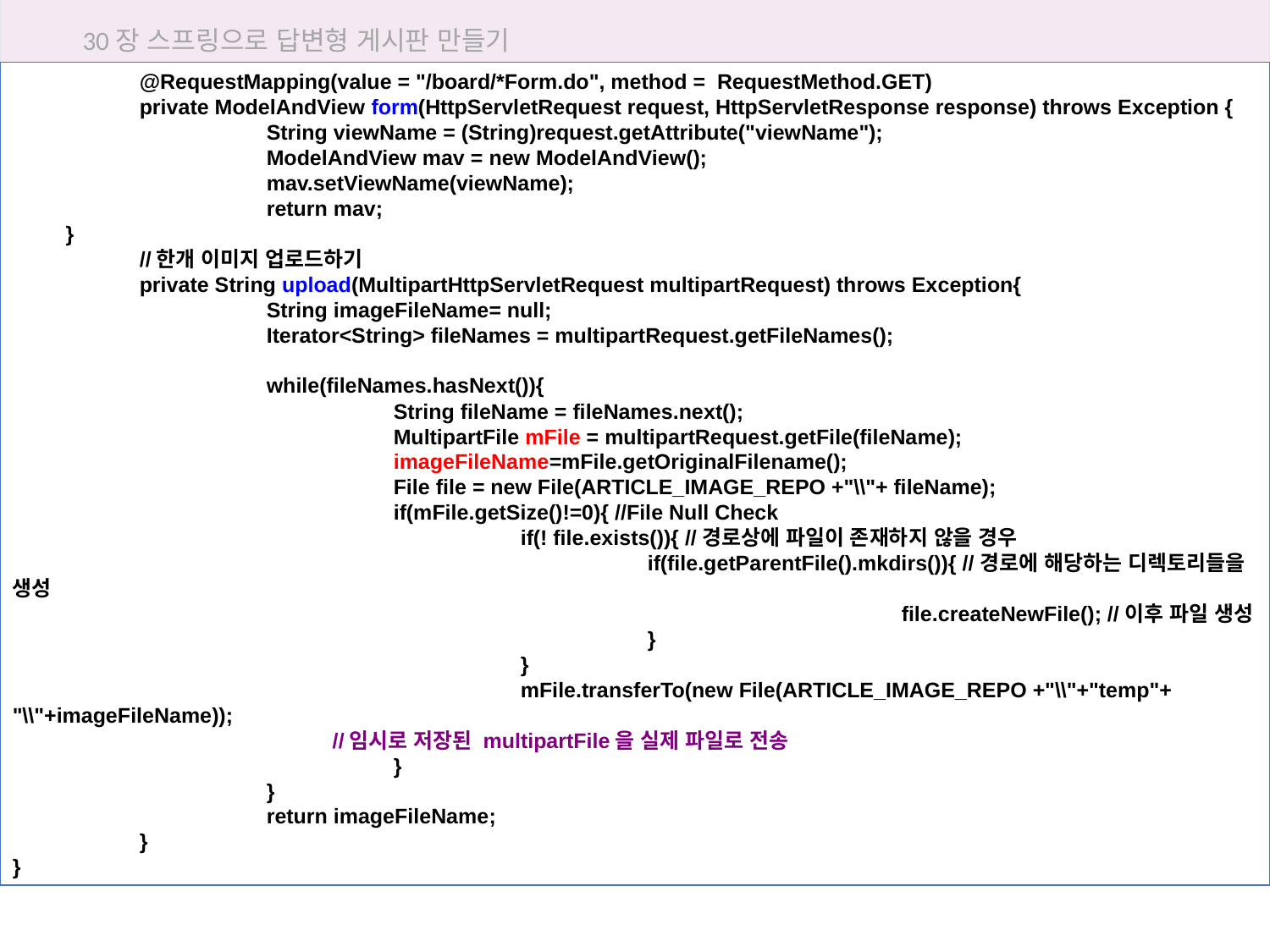

30장 스프링으로 답변형 게시판 만들기
	@RequestMapping(value = "/board/*Form.do", method =  RequestMethod.GET)
	private ModelAndView form(HttpServletRequest request, HttpServletResponse response) throws Exception {
		String viewName = (String)request.getAttribute("viewName");
		ModelAndView mav = new ModelAndView();
		mav.setViewName(viewName);
		return mav;
         }
	//한개 이미지 업로드하기
	private String upload(MultipartHttpServletRequest multipartRequest) throws Exception{
		String imageFileName= null;
		Iterator<String> fileNames = multipartRequest.getFileNames();

		while(fileNames.hasNext()){
			String fileName = fileNames.next();
			MultipartFile mFile = multipartRequest.getFile(fileName);
			imageFileName=mFile.getOriginalFilename();
			File file = new File(ARTICLE_IMAGE_REPO +"\\"+ fileName);
			if(mFile.getSize()!=0){ //File Null Check
				if(! file.exists()){ //경로상에 파일이 존재하지 않을 경우
					if(file.getParentFile().mkdirs()){ //경로에 해당하는 디렉토리들을 생성
							file.createNewFile(); //이후 파일 생성
					}
				}
				mFile.transferTo(new File(ARTICLE_IMAGE_REPO +"\\"+"temp"+ "\\"+imageFileName));
                                                      //임시로 저장된 multipartFile을 실제 파일로 전송
			}
		}
		return imageFileName;
	}
}